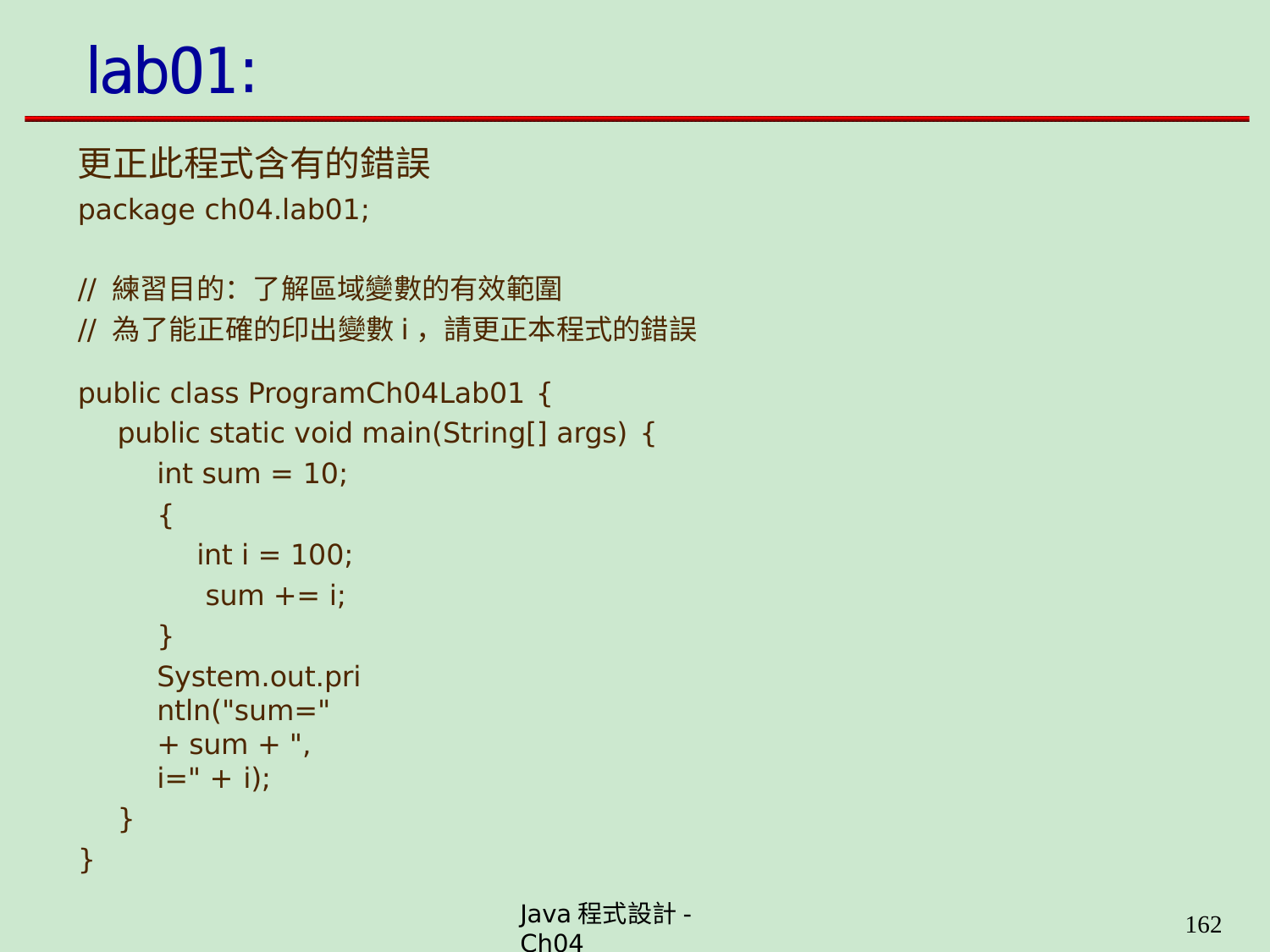

# lab01:
更正此程式含有的錯誤
package ch04.lab01;

// 練習目的：了解區域變數的有效範圍
// 為了能正確的印出變數i，請更正本程式的錯誤

public class ProgramCh04Lab01 {
public static void main(String[] args) {
int sum = 10;
{
int i = 100;  sum += i;
}
System.out.println("sum=" + sum + ", i=" + i);
}
}
Java程式設計-Ch04
162